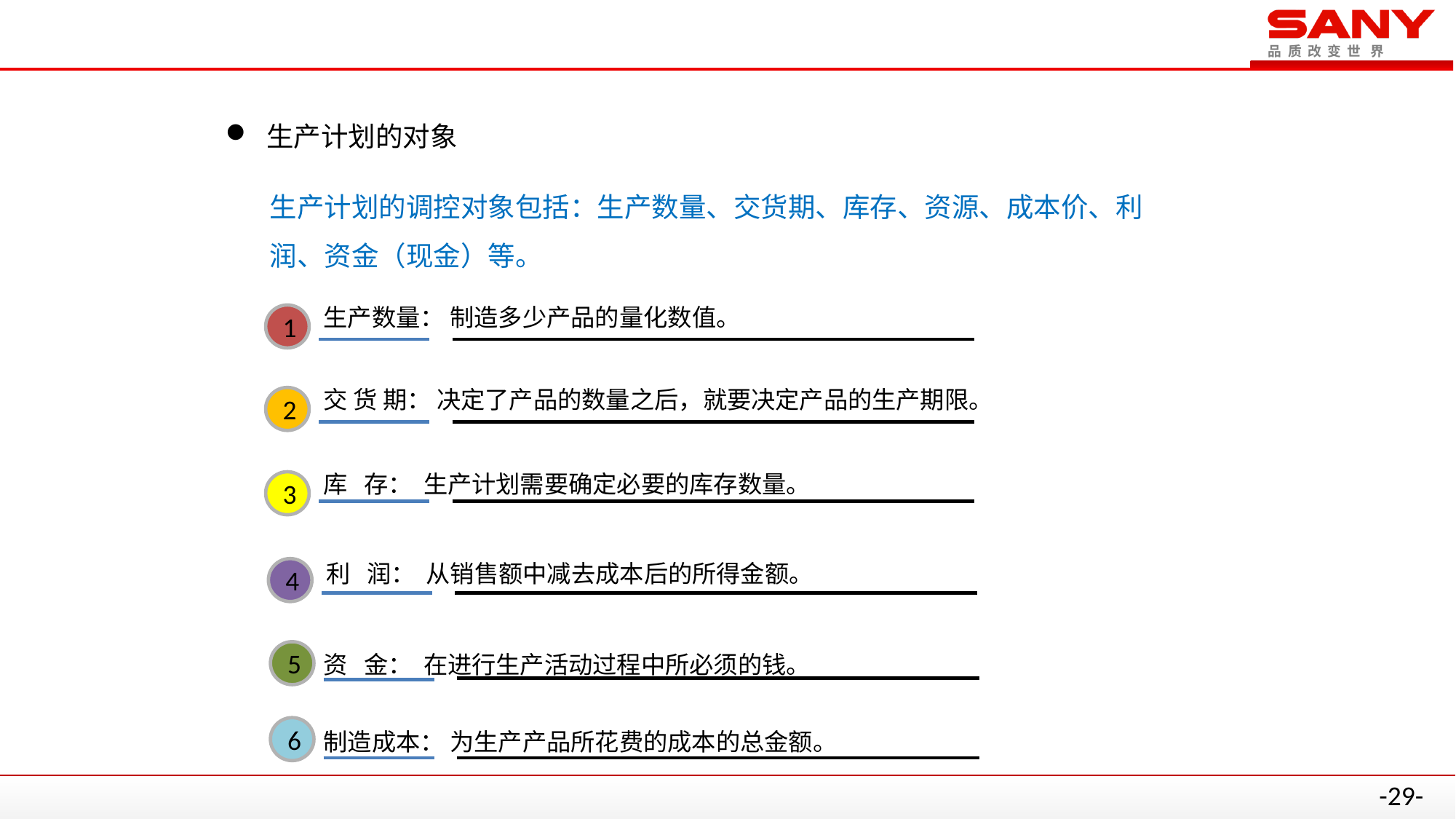

# 2、流程优化-总括（1/4）
生产计划的对象
生产计划的调控对象包括：生产数量、交货期、库存、资源、成本价、利润、资金（现金）等。
生产数量： 制造多少产品的量化数值。
1
交 货 期： 决定了产品的数量之后，就要决定产品的生产期限。
2
库   存：  生产计划需要确定必要的库存数量。
3
利   润：  从销售额中减去成本后的所得金额。
4
资   金：  在进行生产活动过程中所必须的钱。
5
制造成本： 为生产产品所花费的成本的总金额。
6
29